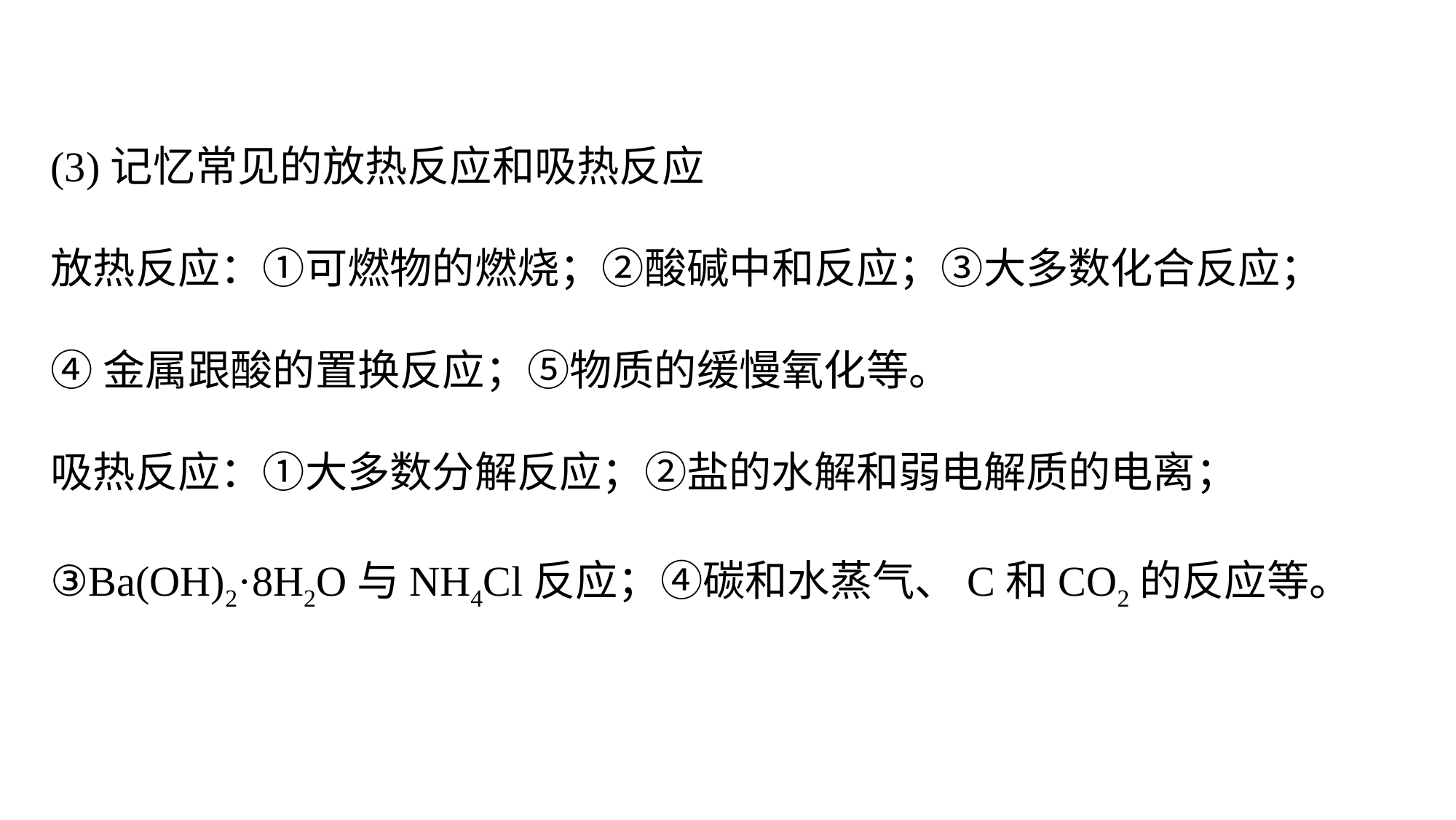

(3)记忆常见的放热反应和吸热反应
放热反应：①可燃物的燃烧；②酸碱中和反应；③大多数化合反应；
④金属跟酸的置换反应；⑤物质的缓慢氧化等。
吸热反应：①大多数分解反应；②盐的水解和弱电解质的电离；
③Ba(OH)2·8H2O与NH4Cl反应；④碳和水蒸气、C和CO2的反应等。